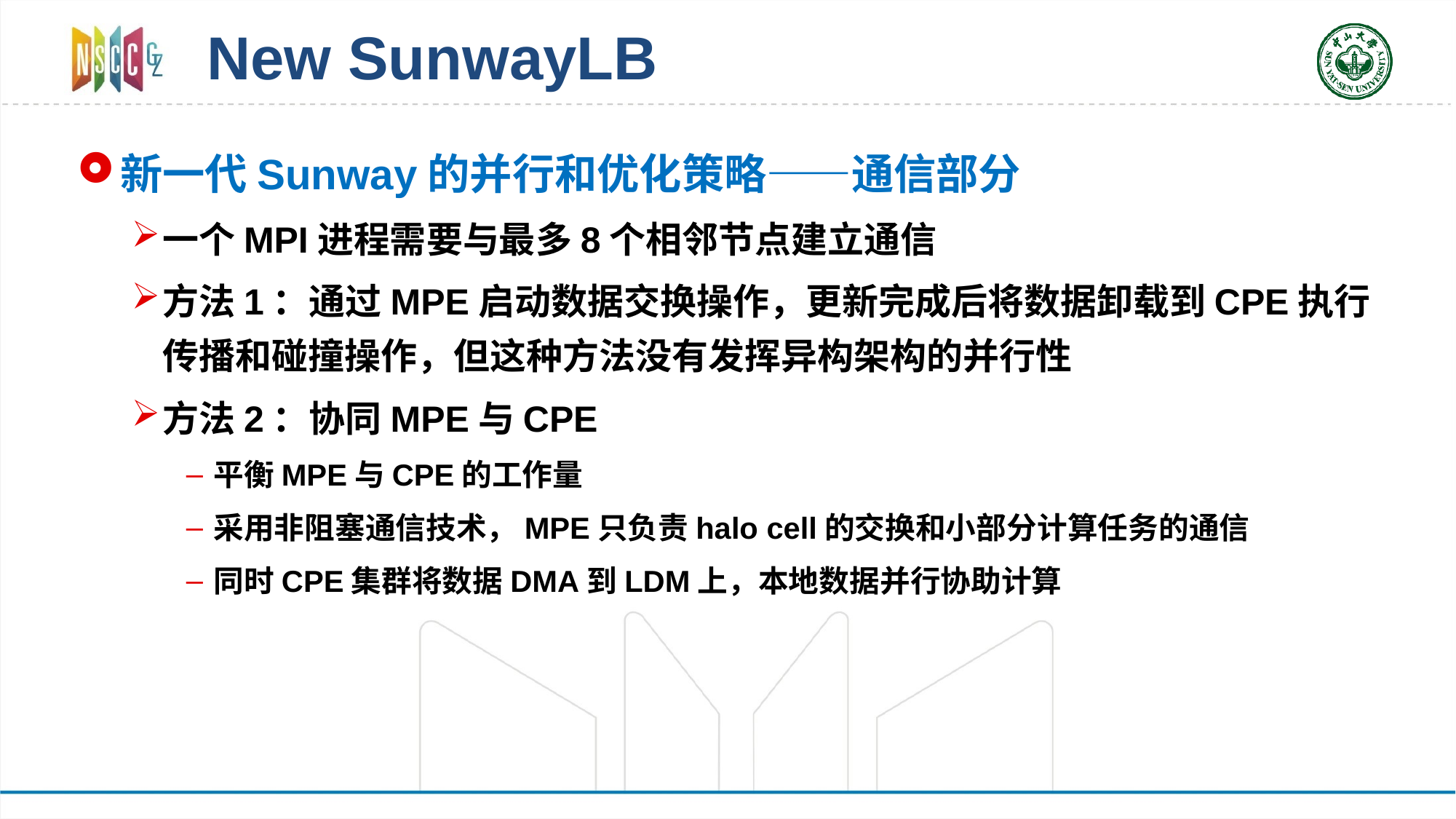

# New SunwayLB
新一代Sunway的并行和优化策略——通信部分
一个MPI进程需要与最多8个相邻节点建立通信
方法1：通过MPE启动数据交换操作，更新完成后将数据卸载到CPE执行传播和碰撞操作，但这种方法没有发挥异构架构的并行性
方法2：协同MPE与CPE
平衡MPE与CPE的工作量
采用非阻塞通信技术，MPE只负责halo cell的交换和小部分计算任务的通信
同时CPE集群将数据DMA到LDM上，本地数据并行协助计算